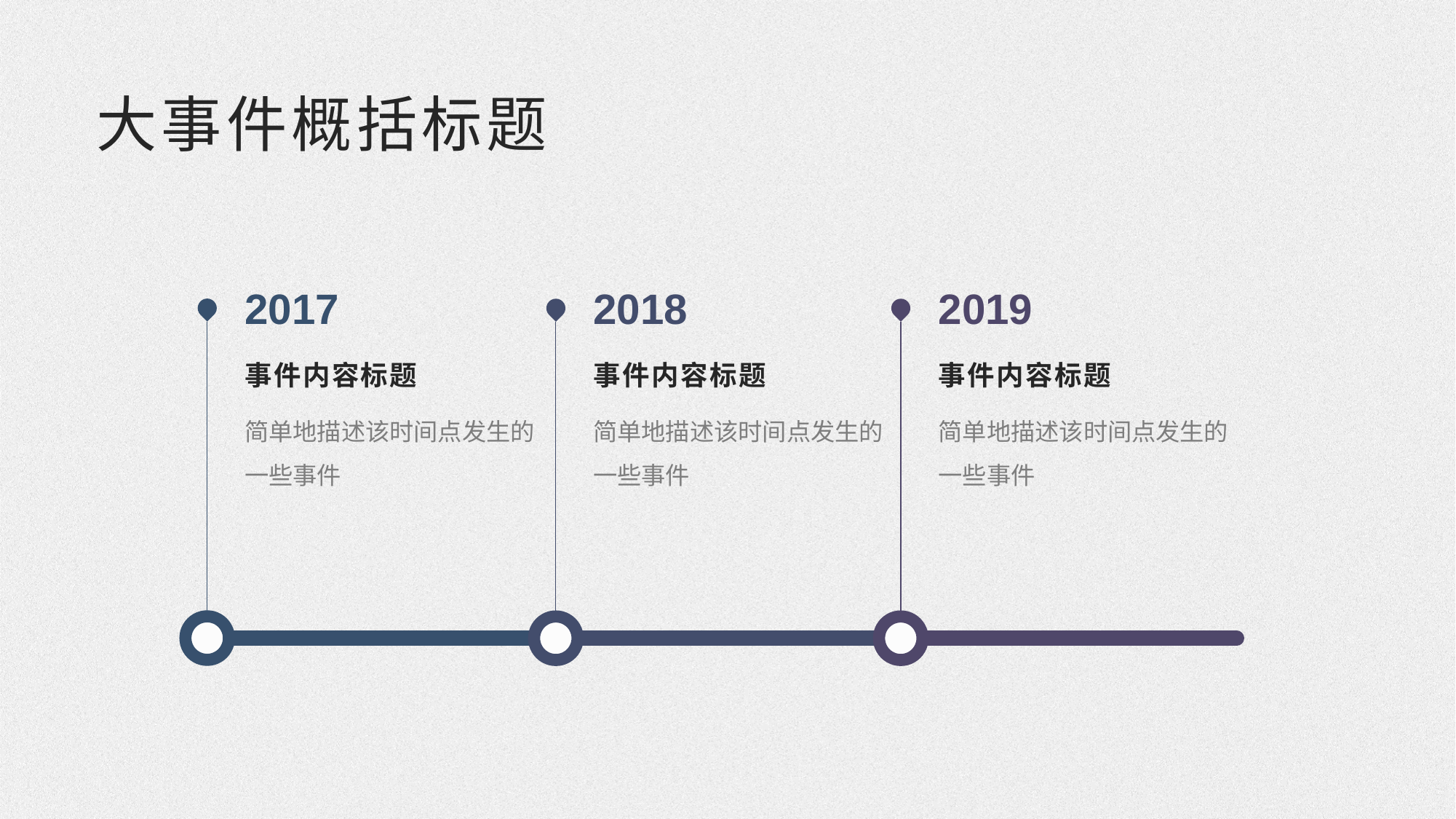

大事件概括标题
2017
2018
2019

事件内容标题
事件内容标题
事件内容标题
简单地描述该时间点发生的一些事件
简单地描述该时间点发生的一些事件
简单地描述该时间点发生的一些事件